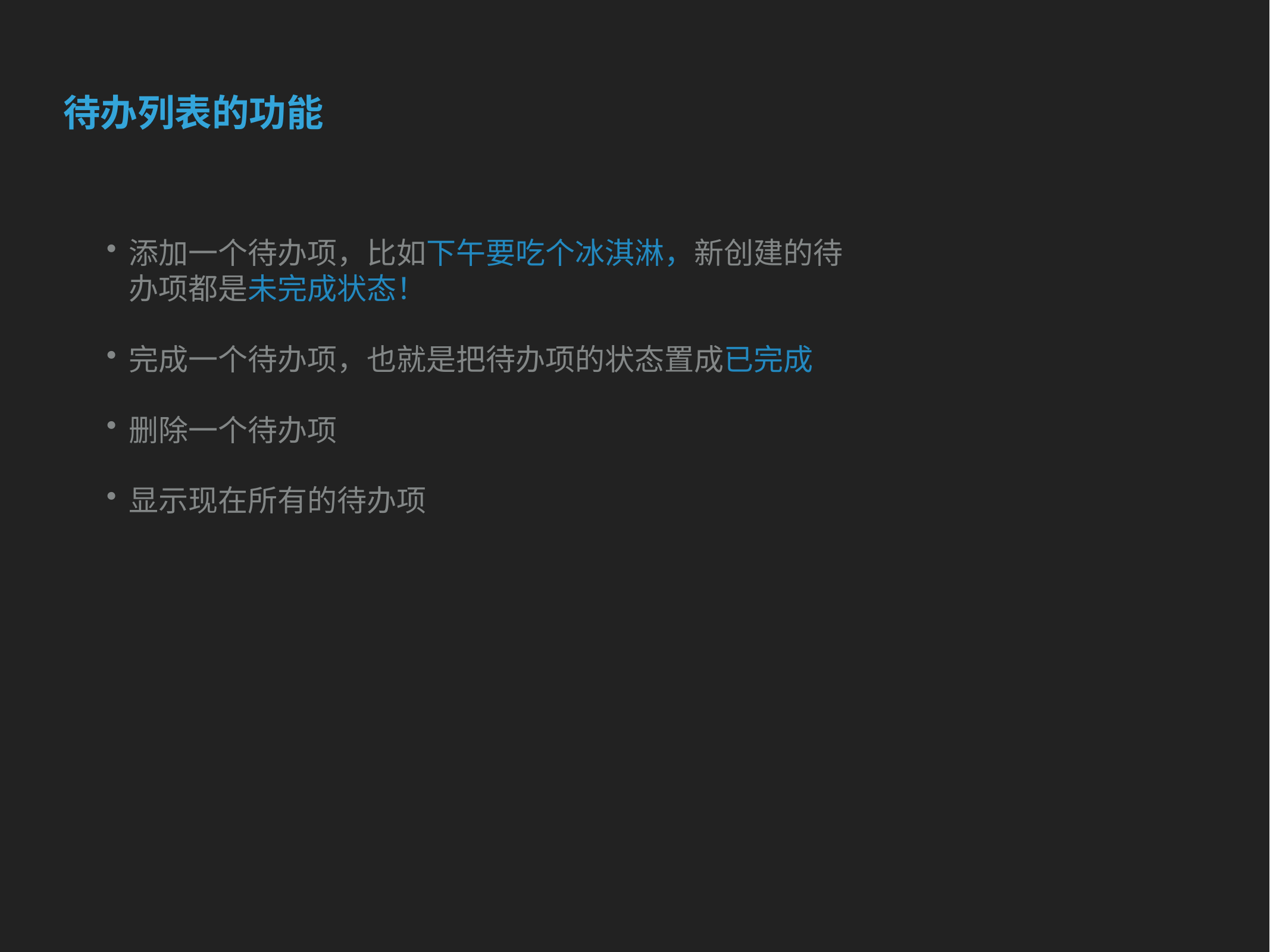

待办列表的功能
添加一个待办项，比如下午要吃个冰淇淋，新创建的待办项都是未完成状态！
完成一个待办项，也就是把待办项的状态置成已完成
删除一个待办项
显示现在所有的待办项